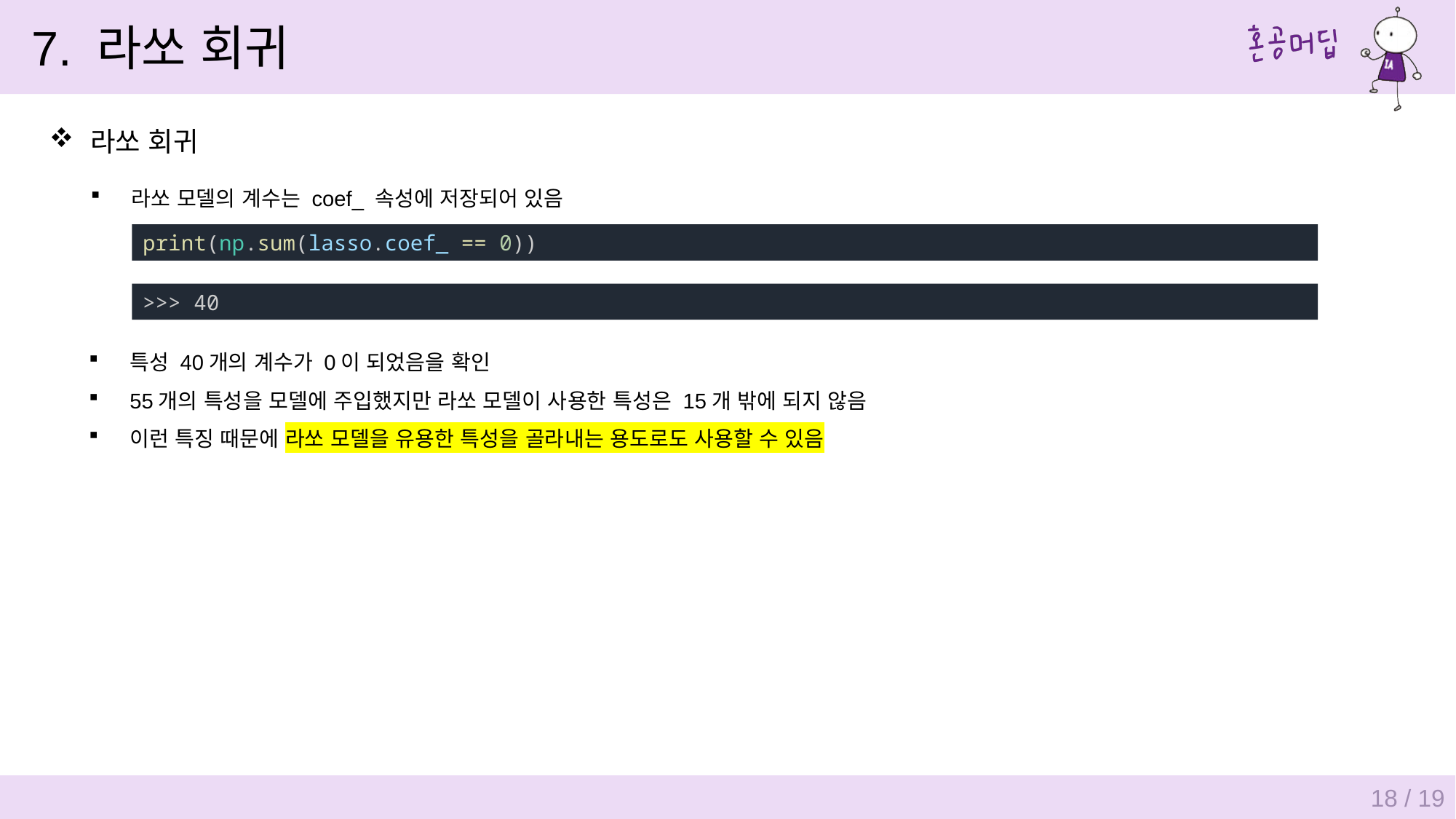

7. 라쏘 회귀
라쏘 회귀
라쏘 모델의 계수는 coef_ 속성에 저장되어 있음
print(np.sum(lasso.coef_ == 0))
>>> 40
특성 40개의 계수가 0이 되었음을 확인
55개의 특성을 모델에 주입했지만 라쏘 모델이 사용한 특성은 15개 밖에 되지 않음
이런 특징 때문에 라쏘 모델을 유용한 특성을 골라내는 용도로도 사용할 수 있음
18 / 19